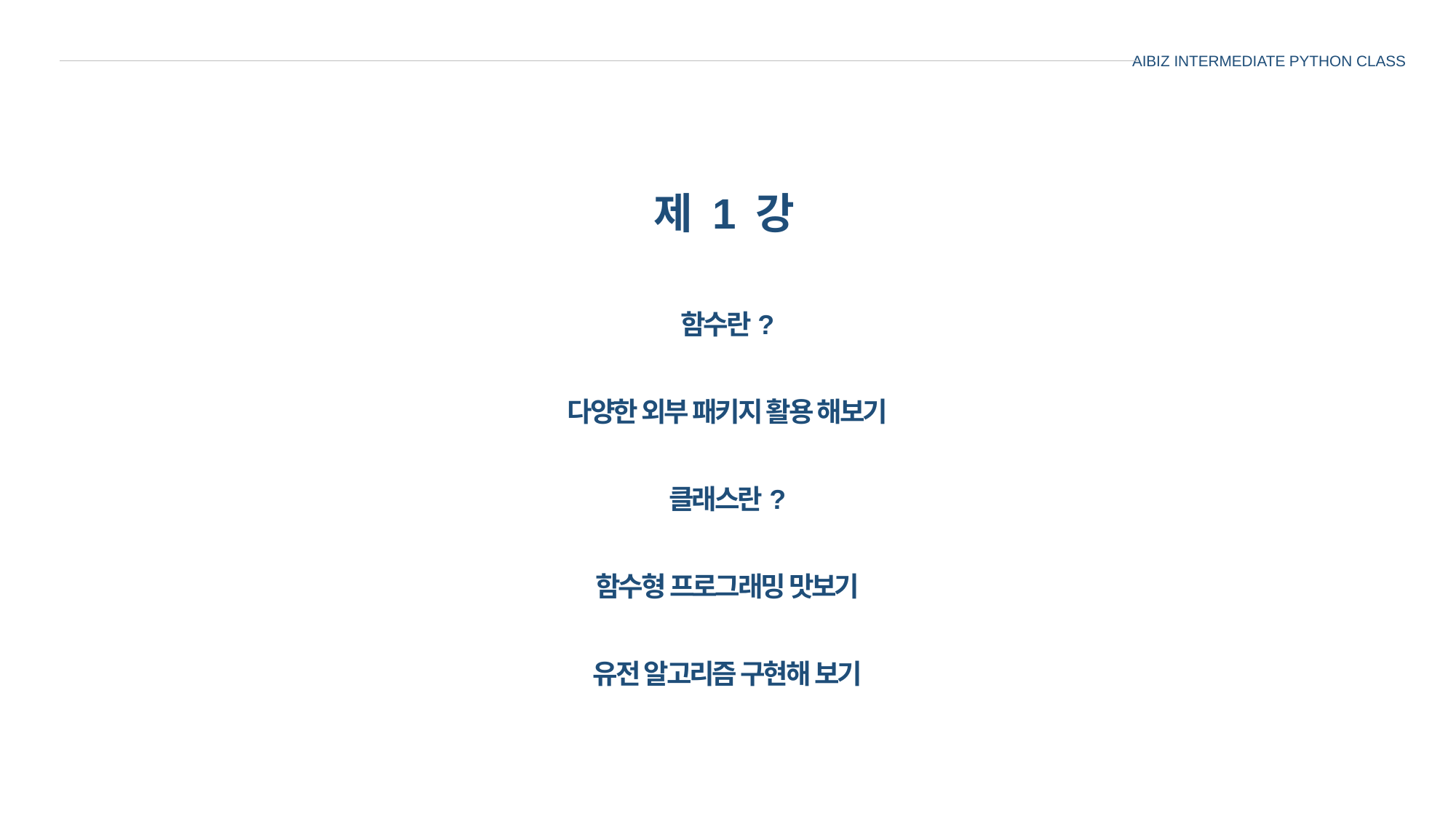

AIBIZ INTERMEDIATE PYTHON CLASS
제 1 강
함수란?
다양한 외부 패키지 활용 해보기
클래스란?
함수형 프로그래밍 맛보기
유전 알고리즘 구현해 보기